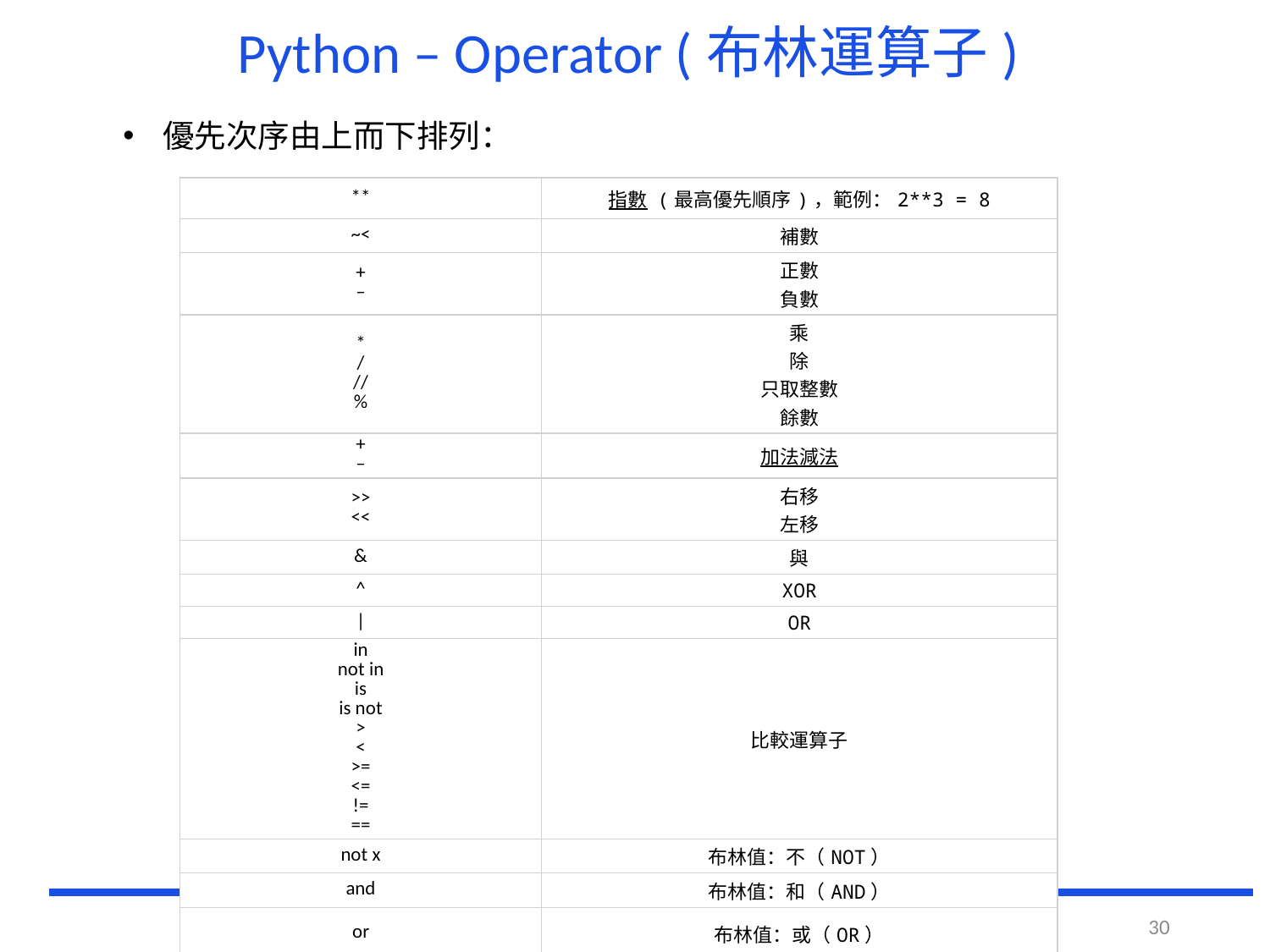

# Python – Operator (布林運算子)
優先次序由上而下排列：
| \*\* | 指數 (最高優先順序)，範例：2\*\*3 = 8 |
| --- | --- |
| ~< | 補數 |
| + – | 正數 負數 |
| \* / // % | 乘 除 只取整數 餘數 |
| + – | 加法 減法 |
| >> << | 右移 左移 |
| & | 與 |
| ^ | XOR |
| | | OR |
| in not in is is not > < >= <= != == | 比較運算子 |
| not x | 布林值：不（NOT） |
| and | 布林值：和（AND） |
| or | 布林值：或（OR） |
30